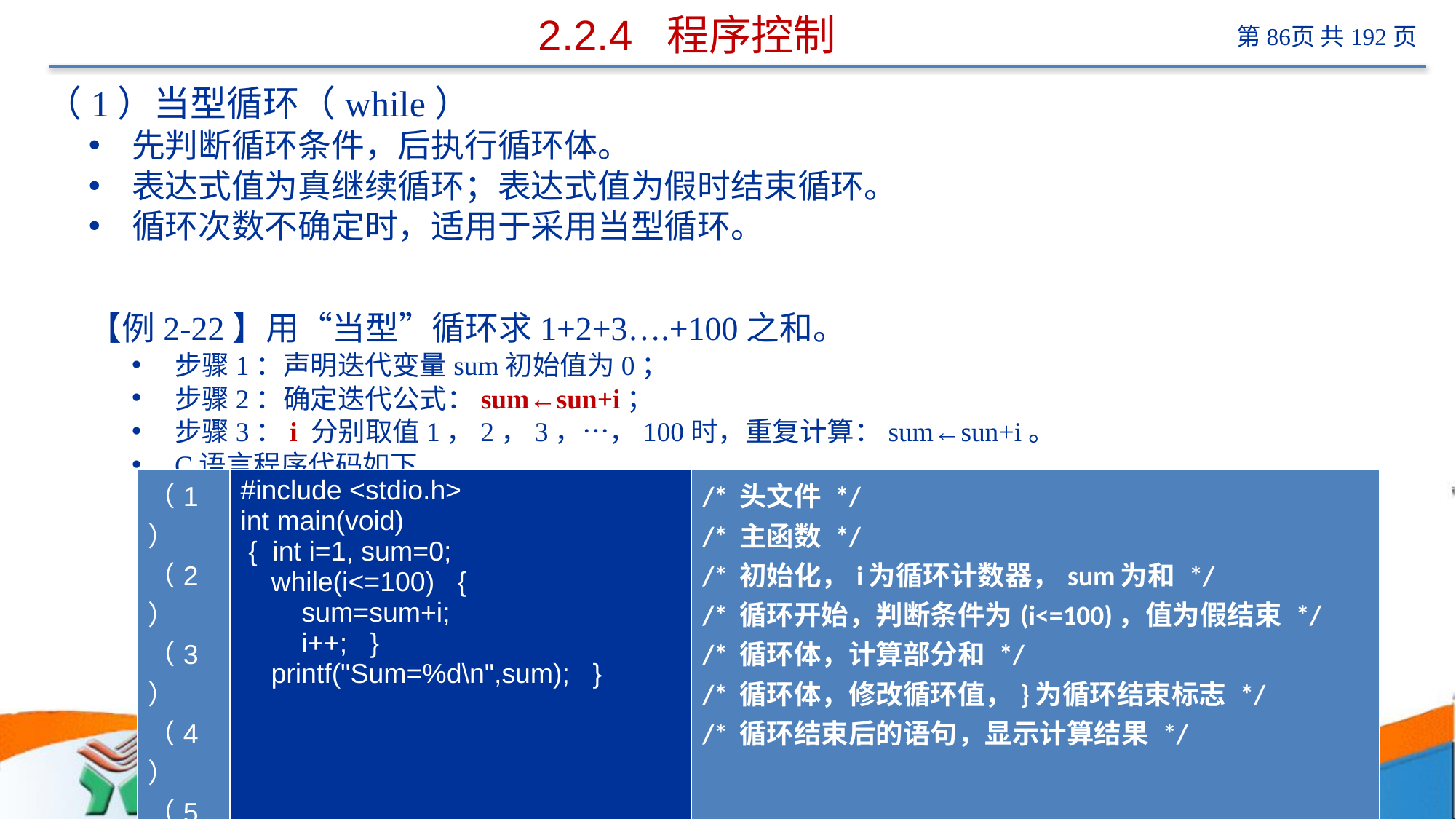

# 2.2.4  程序控制
（1）当型循环（while）
先判断循环条件，后执行循环体。
表达式值为真继续循环；表达式值为假时结束循环。
循环次数不确定时，适用于采用当型循环。

【例2-22】用“当型”循环求1+2+3….+100之和。
步骤1：声明迭代变量sum初始值为0；
步骤2：确定迭代公式：sum←sun+i；
步骤3：i 分别取值1，2，3，…，100时，重复计算：sum←sun+i。
C语言程序代码如下

| （1） （2） （3） （4） （5） （6） （7） | #include <stdio.h> int main(void) { int i=1, sum=0; while(i<=100) { sum=sum+i; i++; } printf("Sum=%d\n",sum); } | /\* 头文件 \*/ /\* 主函数 \*/ /\* 初始化，i为循环计数器，sum为和 \*/ /\* 循环开始，判断条件为(i<=100)，值为假结束 \*/ /\* 循环体，计算部分和 \*/ /\* 循环体，修改循环值，}为循环结束标志 \*/ /\* 循环结束后的语句，显示计算结果 \*/ |
| --- | --- | --- |